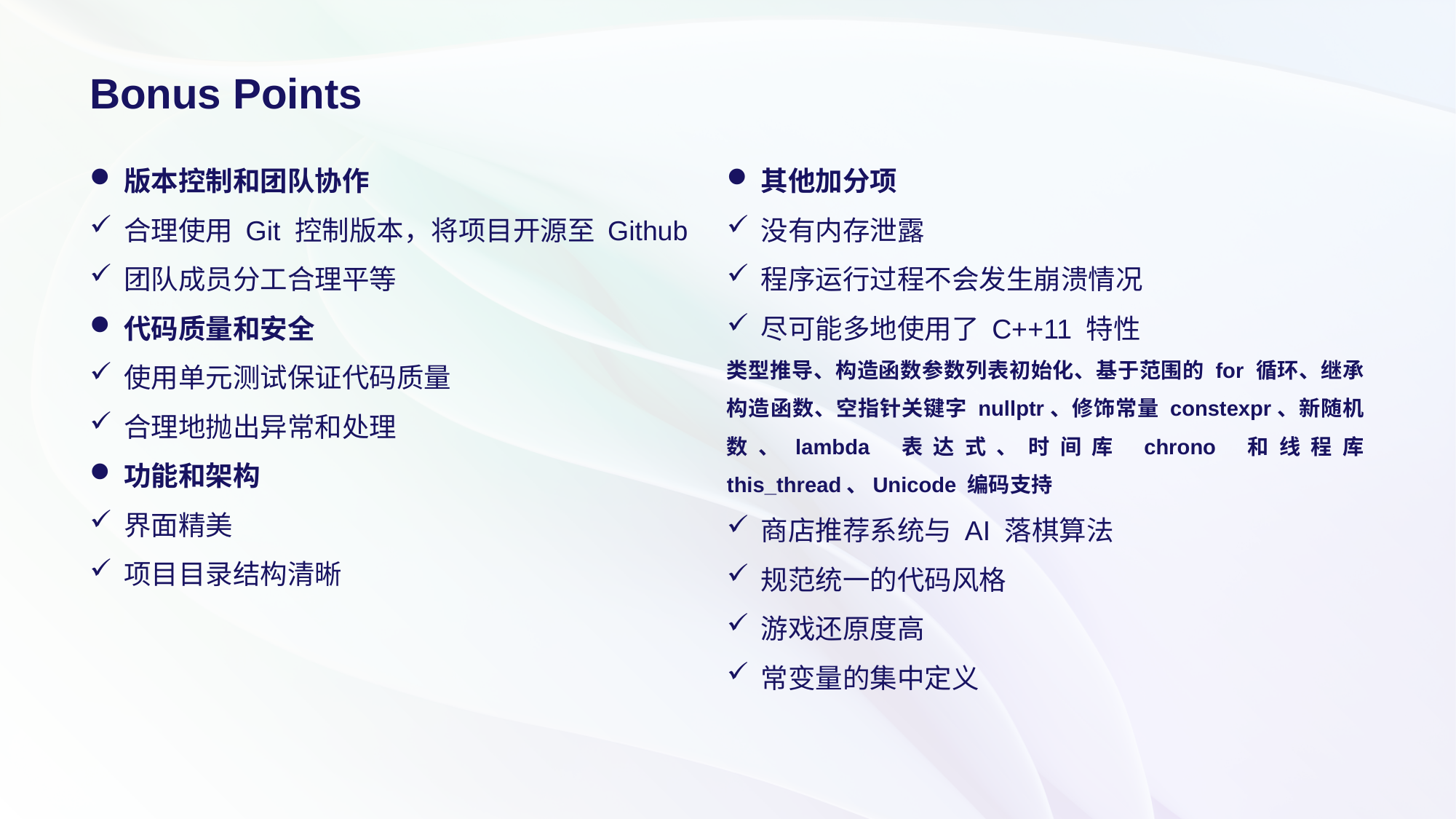

# Bonus Points
版本控制和团队协作
合理使用 Git 控制版本，将项目开源至 Github
团队成员分工合理平等
代码质量和安全
使用单元测试保证代码质量
合理地抛出异常和处理
功能和架构
界面精美
项目目录结构清晰

其他加分项
没有内存泄露
程序运行过程不会发生崩溃情况
尽可能多地使用了 C++11 特性
类型推导、构造函数参数列表初始化、基于范围的 for 循环、继承构造函数、空指针关键字 nullptr、修饰常量 constexpr、新随机数、lambda 表达式、时间库 chrono 和线程库 this_thread、Unicode 编码支持
商店推荐系统与 AI 落棋算法
规范统一的代码风格
游戏还原度高
常变量的集中定义